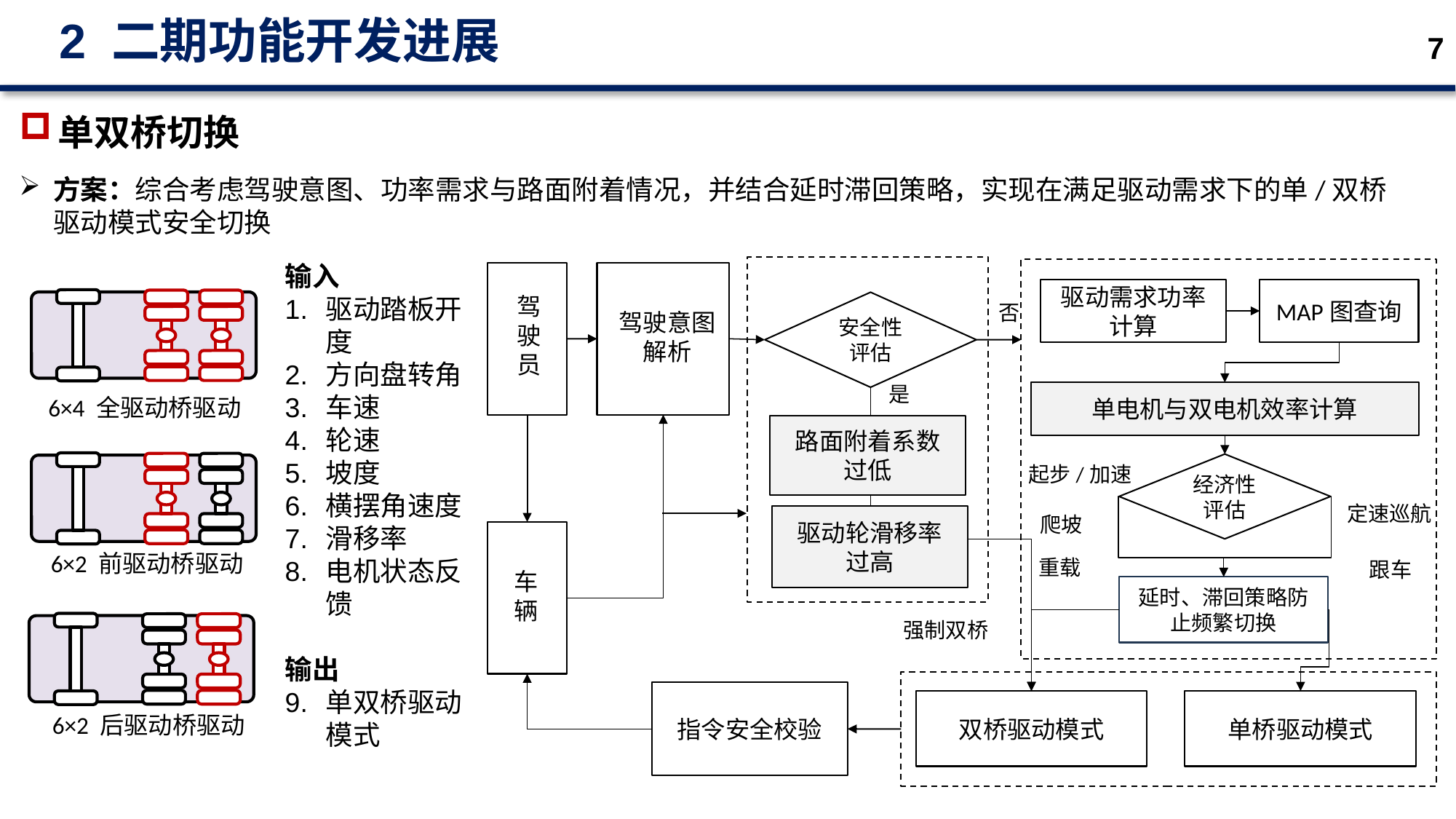

2 二期功能开发进展
7
单双桥切换
方案：综合考虑驾驶意图、功率需求与路面附着情况，并结合延时滞回策略，实现在满足驱动需求下的单/双桥驱动模式安全切换
输入
驱动踏板开度
方向盘转角
车速
轮速
坡度
横摆角速度
滑移率
电机状态反馈

输出
单双桥驱动模式

驱动需求功率计算
MAP图查询
驾驶员
安全性
评估
否
驾驶意图
解析
是
单电机与双电机效率计算
路面附着系数
过低
经济性
评估
起步/加速
定速巡航
爬坡
驱动轮滑移率
过高

重载
跟车
车辆
延时、滞回策略防止频繁切换
强制双桥

指令安全校验
单桥驱动模式
双桥驱动模式

6×4 全驱动桥驱动

6×2 前驱动桥驱动

6×2 后驱动桥驱动